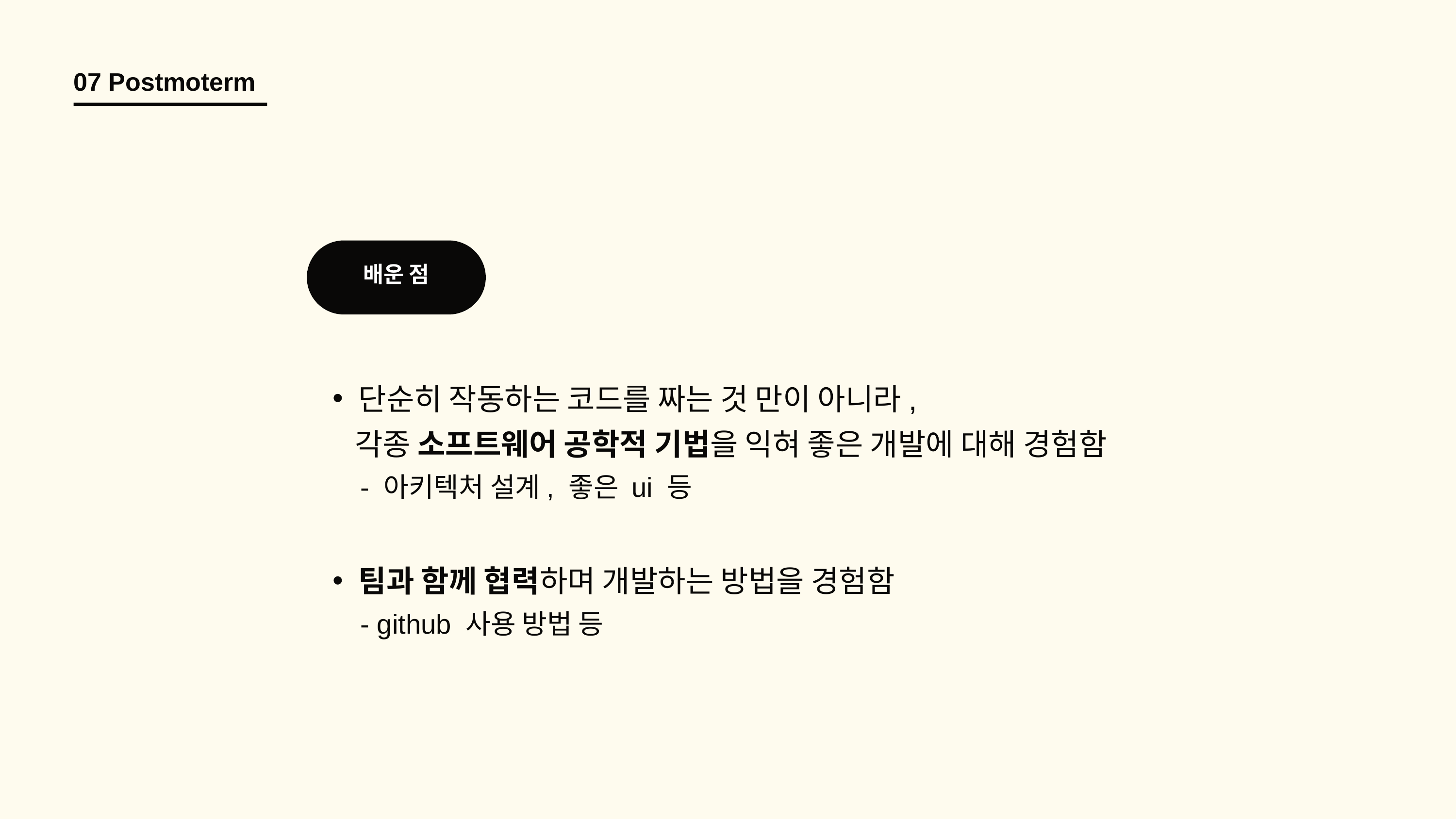

07 Postmoterm

배운 점
단순히 작동하는 코드를 짜는 것 만이 아니라,
      각종 소프트웨어 공학적 기법을 익혀 좋은 개발에 대해 경험함
       - 아키텍처 설계, 좋은 ui 등
팀과 함께 협력하며 개발하는 방법을 경험함
       - github 사용 방법 등